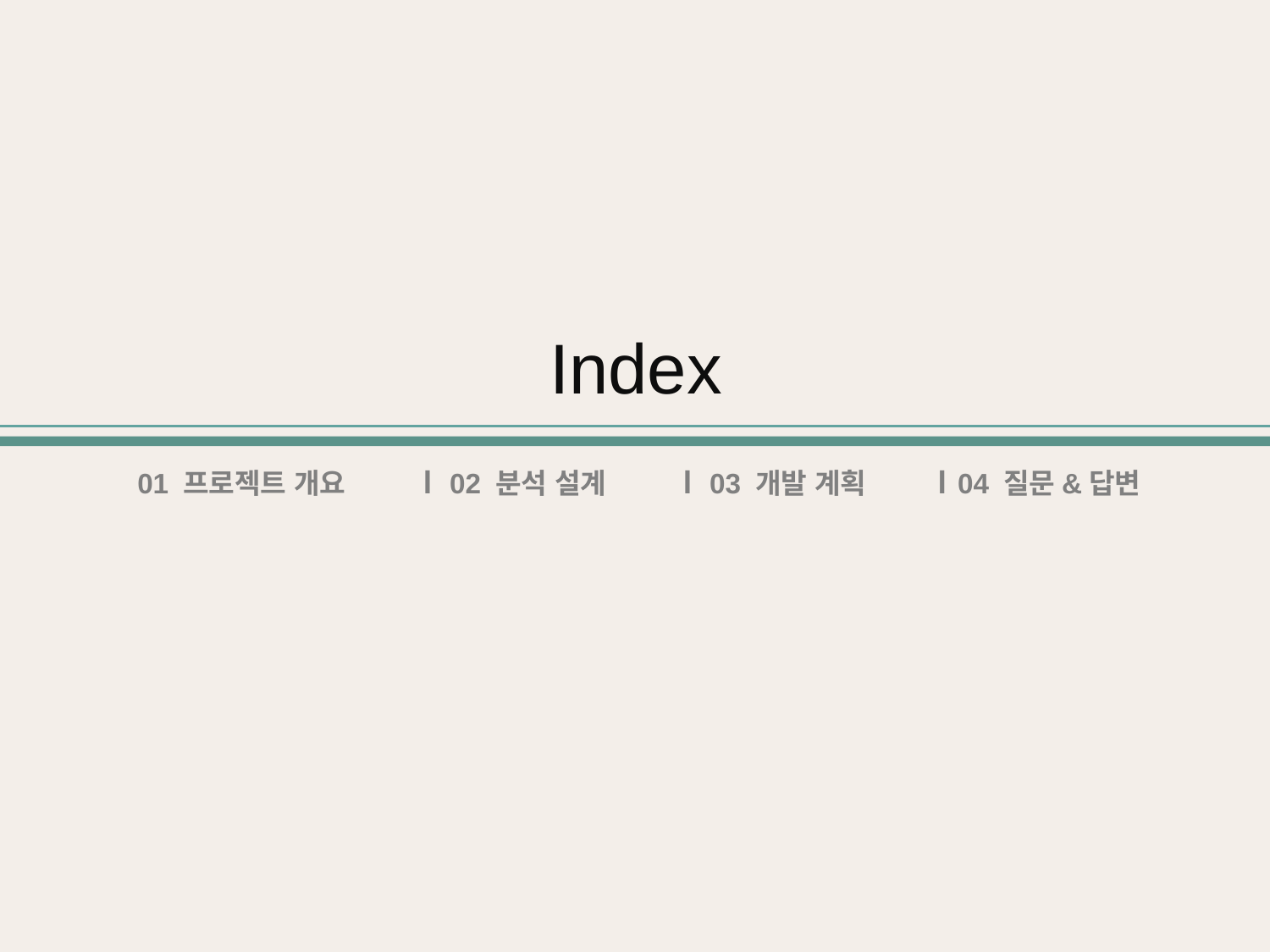

Index

l
l
l
01 프로젝트 개요
02 분석 설계
03 개발 계획
04 질문&답변